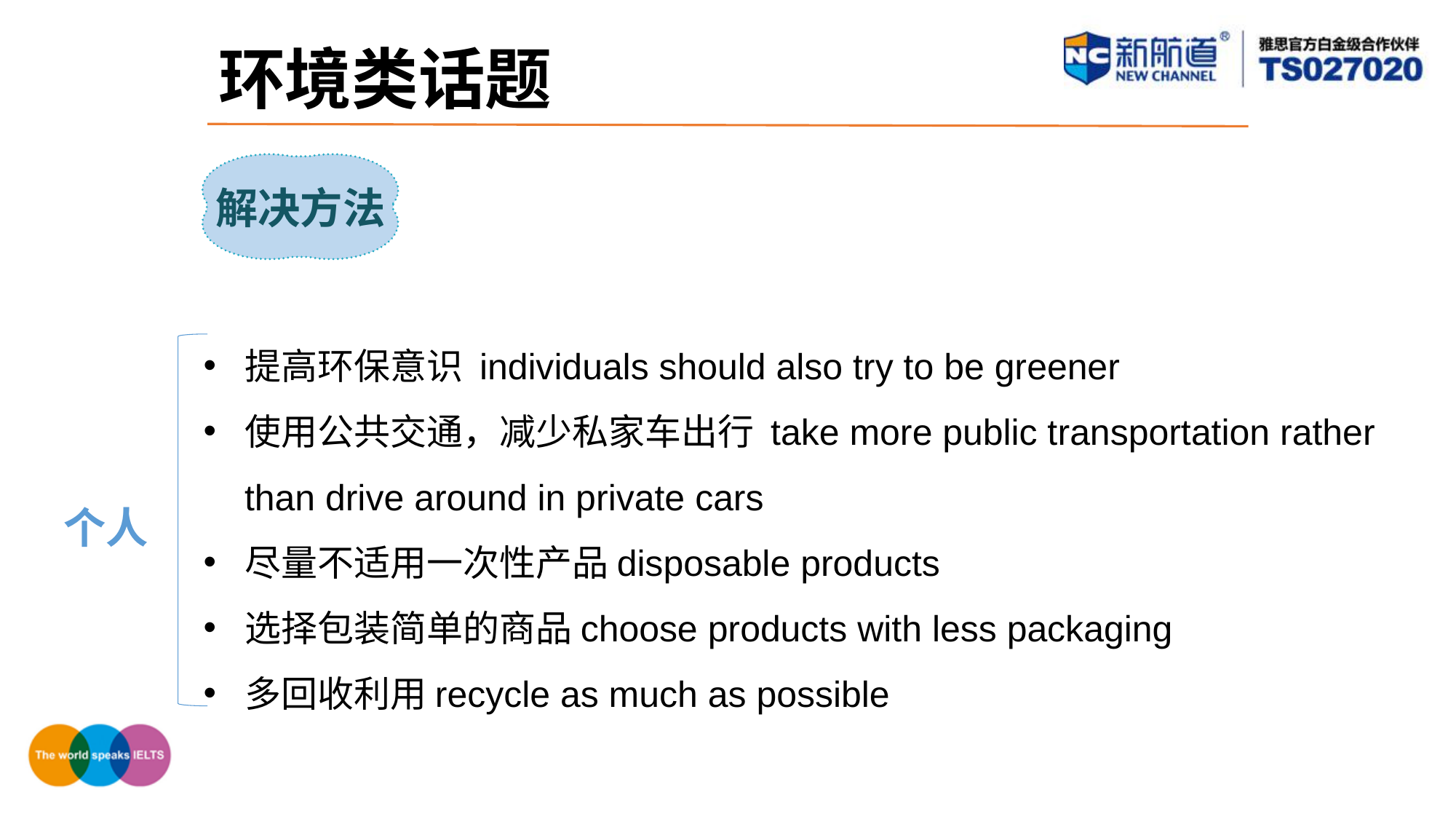

环境类话题
解决方法
提高环保意识 individuals should also try to be greener
使用公共交通，减少私家车出行 take more public transportation rather than drive around in private cars
尽量不适用一次性产品disposable products
选择包装简单的商品choose products with less packaging
多回收利用recycle as much as possible

个人